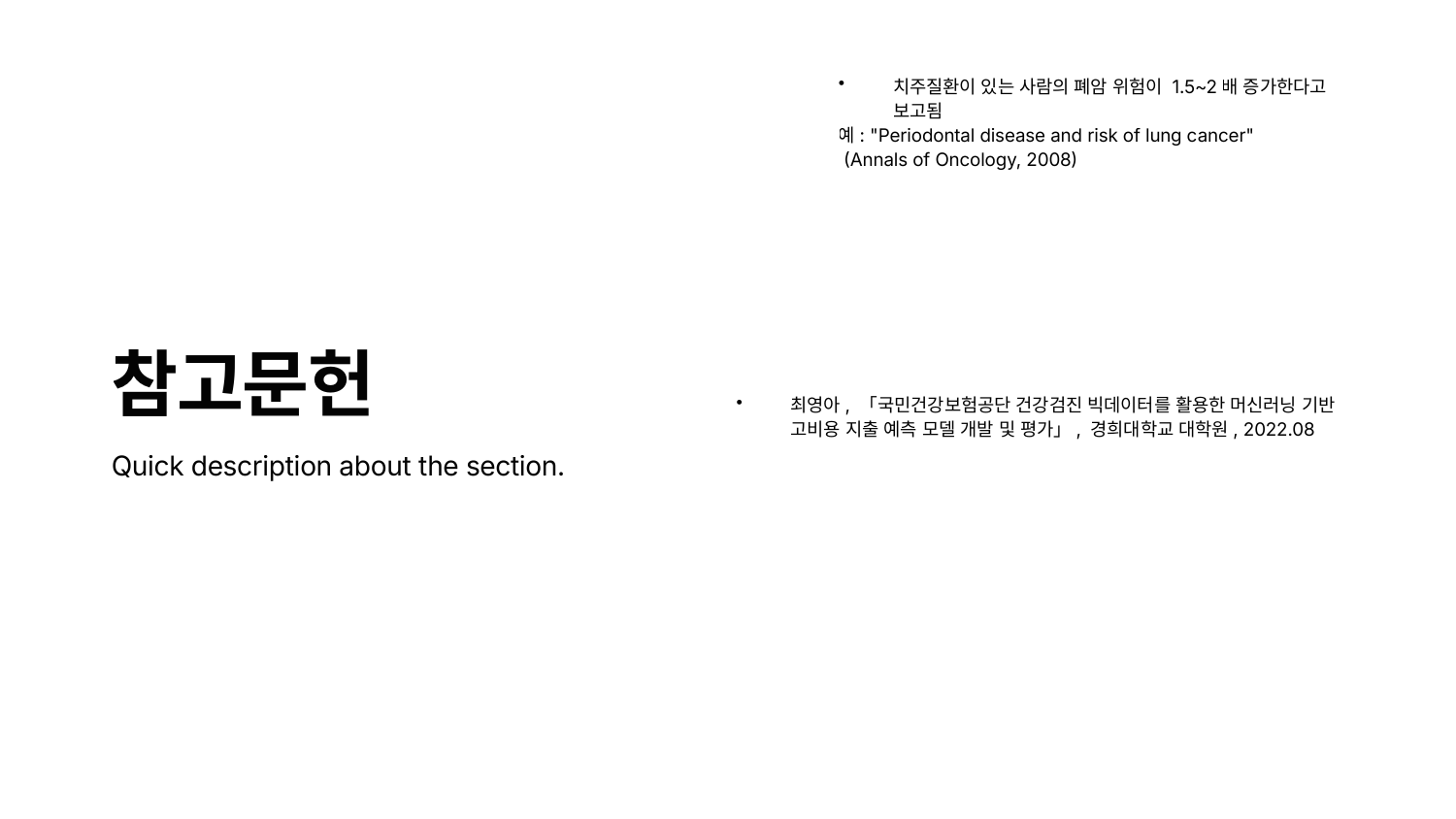

치주질환이 있는 사람의 폐암 위험이 1.5~2배 증가한다고 보고됨
예: "Periodontal disease and risk of lung cancer"
 (Annals of Oncology, 2008)

참고문헌
최영아, 「국민건강보험공단 건강검진 빅데이터를 활용한 머신러닝 기반 고비용 지출 예측 모델 개발 및 평가」, 경희대학교 대학원, 2022.08
Quick description about the section.